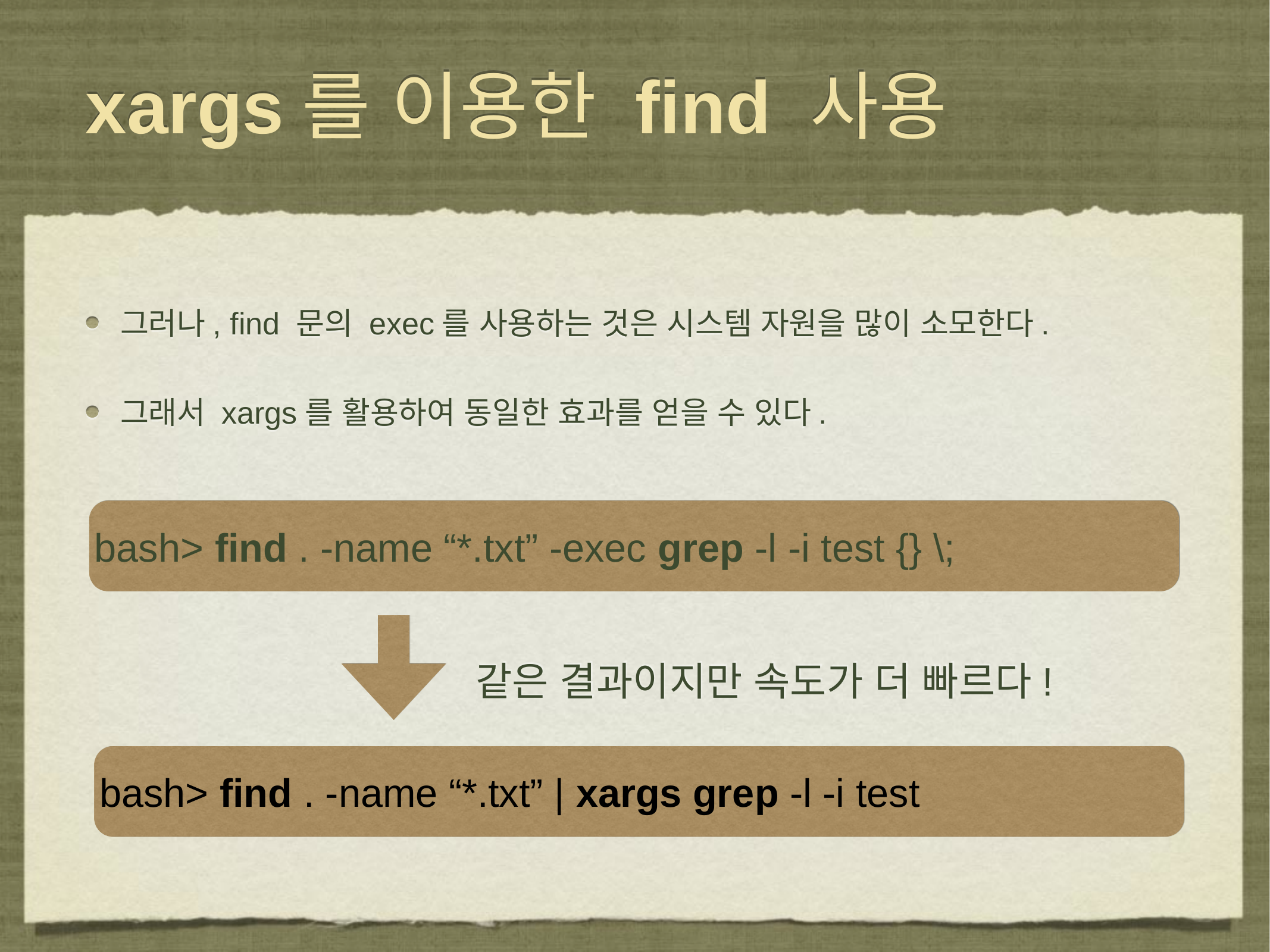

# xargs를 이용한 find 사용
그러나, find 문의 exec를 사용하는 것은 시스템 자원을 많이 소모한다.
그래서 xargs를 활용하여 동일한 효과를 얻을 수 있다.

bash> find . -name “*.txt” -exec grep -l -i test {} \;

같은 결과이지만 속도가 더 빠르다!

bash> find . -name “*.txt” | xargs grep -l -i test